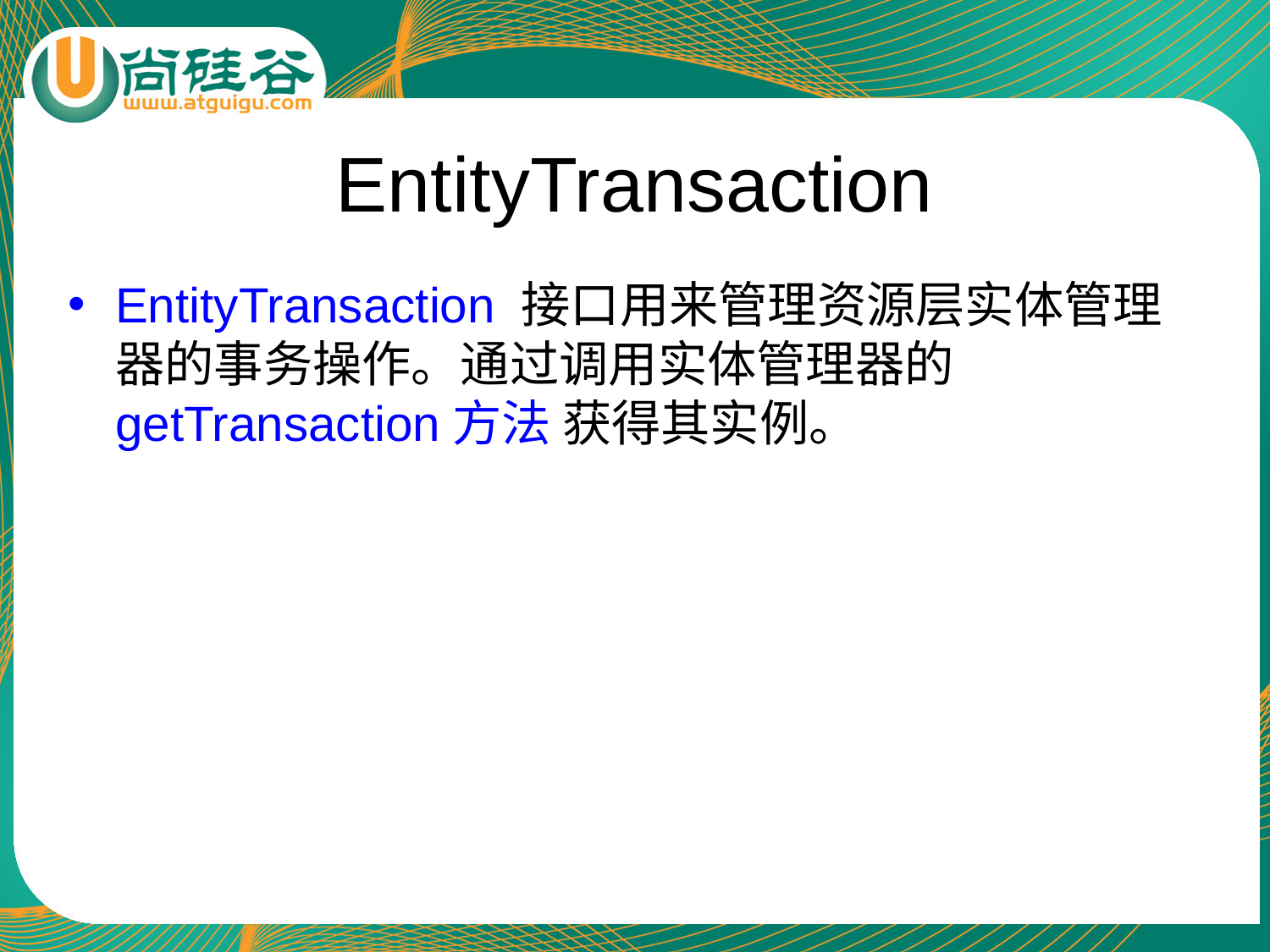

# EntityTransaction
EntityTransaction 接口用来管理资源层实体管理器的事务操作。通过调用实体管理器的getTransaction方法 获得其实例。